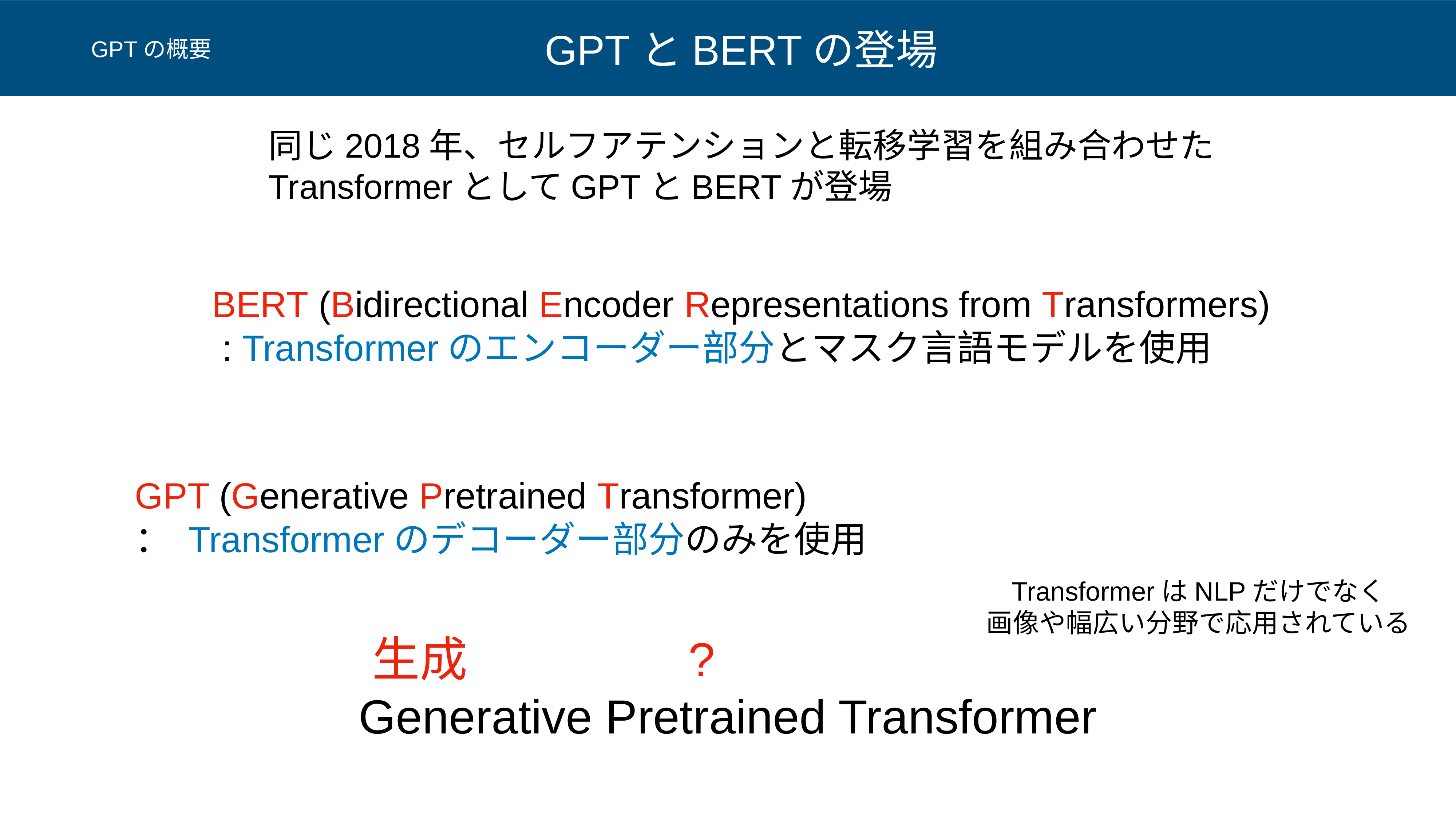

GPTとBERTの登場
GPTの概要
同じ2018年、セルフアテンションと転移学習を組み合わせた
TransformerとしてGPTとBERTが登場
BERT (Bidirectional Encoder Representations from Transformers)
 : Transformerのエンコーダー部分とマスク言語モデルを使用

GPT (Generative Pretrained Transformer)
： Transformerのデコーダー部分のみを使用

TransformerはNLPだけでなく
画像や幅広い分野で応用されている
生成
?
Generative Pretrained Transformer